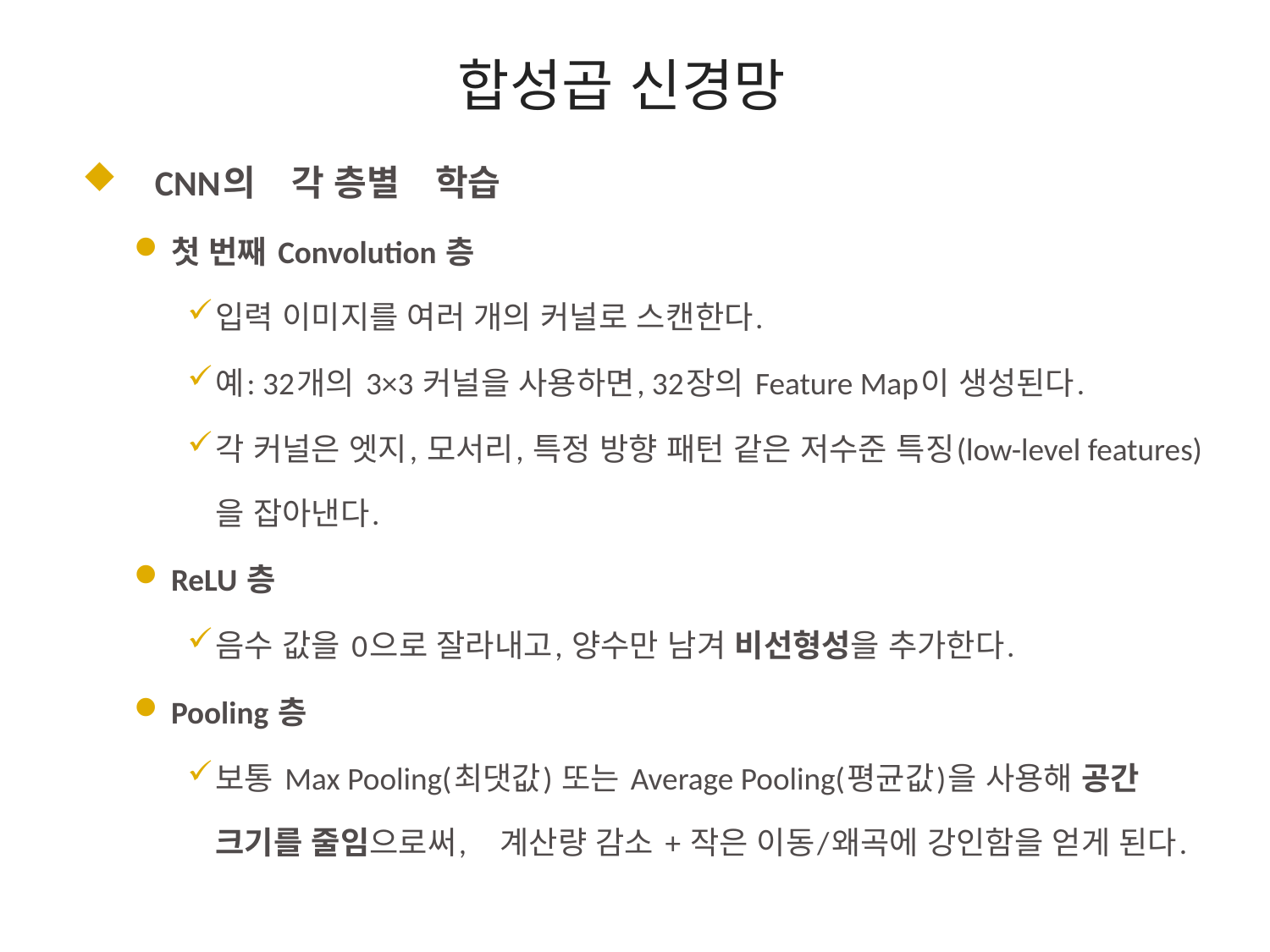

# 합성곱 신경망
　CNN의　각 층별　학습
첫 번째 Convolution 층
입력 이미지를 여러 개의 커널로 스캔한다.
예: 32개의 3×3 커널을 사용하면, 32장의 Feature Map이 생성된다.
각 커널은 엣지, 모서리, 특정 방향 패턴 같은 저수준 특징(low-level features)을 잡아낸다.
ReLU 층
음수 값을 0으로 잘라내고, 양수만 남겨 비선형성을 추가한다.
Pooling 층
보통 Max Pooling(최댓값) 또는 Average Pooling(평균값)을 사용해 공간 크기를 줄임으로써,　계산량 감소 + 작은 이동/왜곡에 강인함을 얻게 된다.